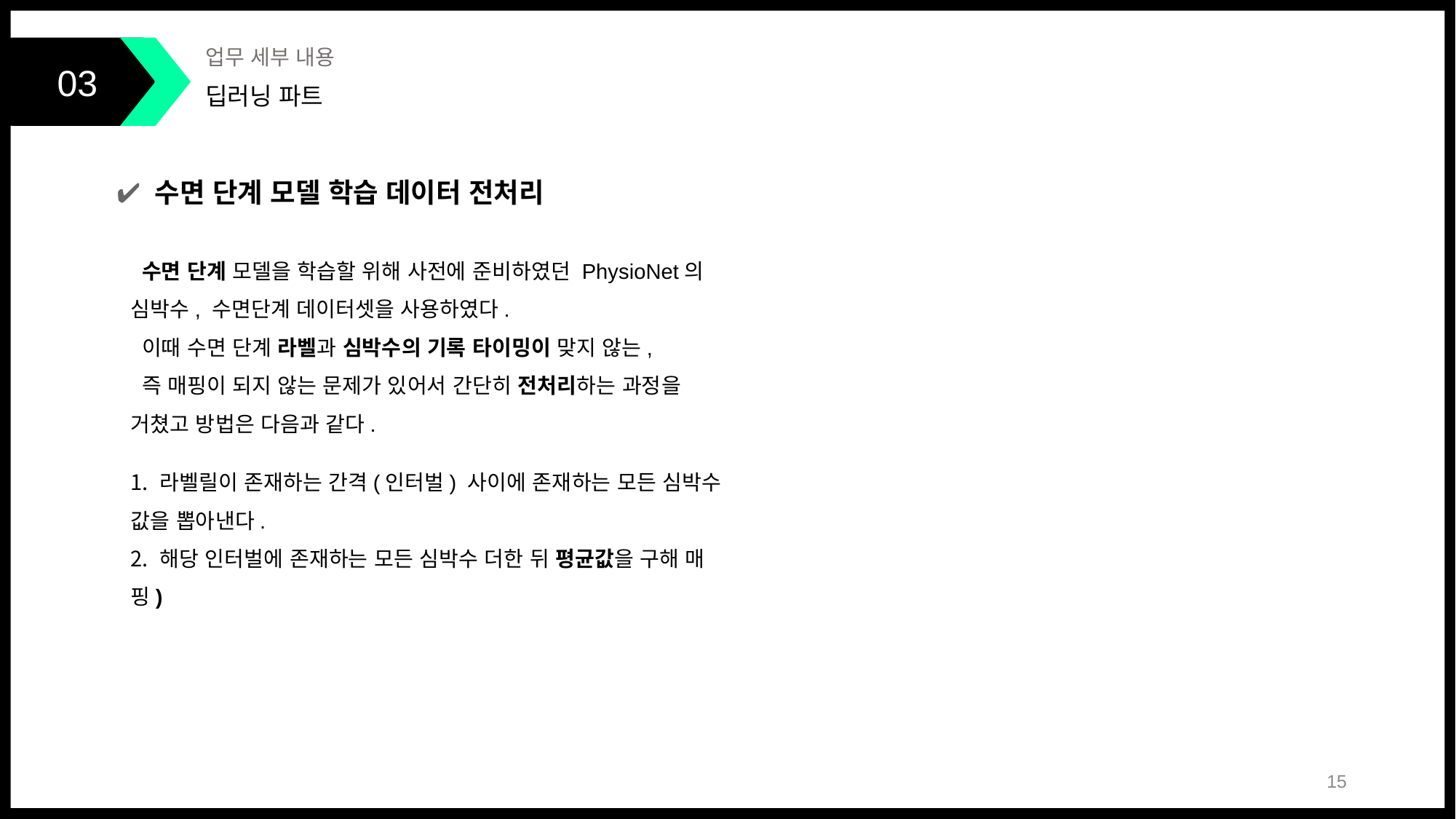

03
업무 세부 내용
딥러닝 파트
✔ 수면 단계 모델 학습 데이터 전처리
 수면 단계 모델을 학습할 위해 사전에 준비하였던 PhysioNet의 심박수, 수면단계 데이터셋을 사용하였다.
 이때 수면 단계 라벨과 심박수의 기록 타이밍이 맞지 않는,
 즉 매핑이 되지 않는 문제가 있어서 간단히 전처리하는 과정을 거쳤고 방법은 다음과 같다.
 라벨릴이 존재하는 간격(인터벌) 사이에 존재하는 모든 심박수 값을 뽑아낸다.
 해당 인터벌에 존재하는 모든 심박수 더한 뒤 평균값을 구해 매핑)
15